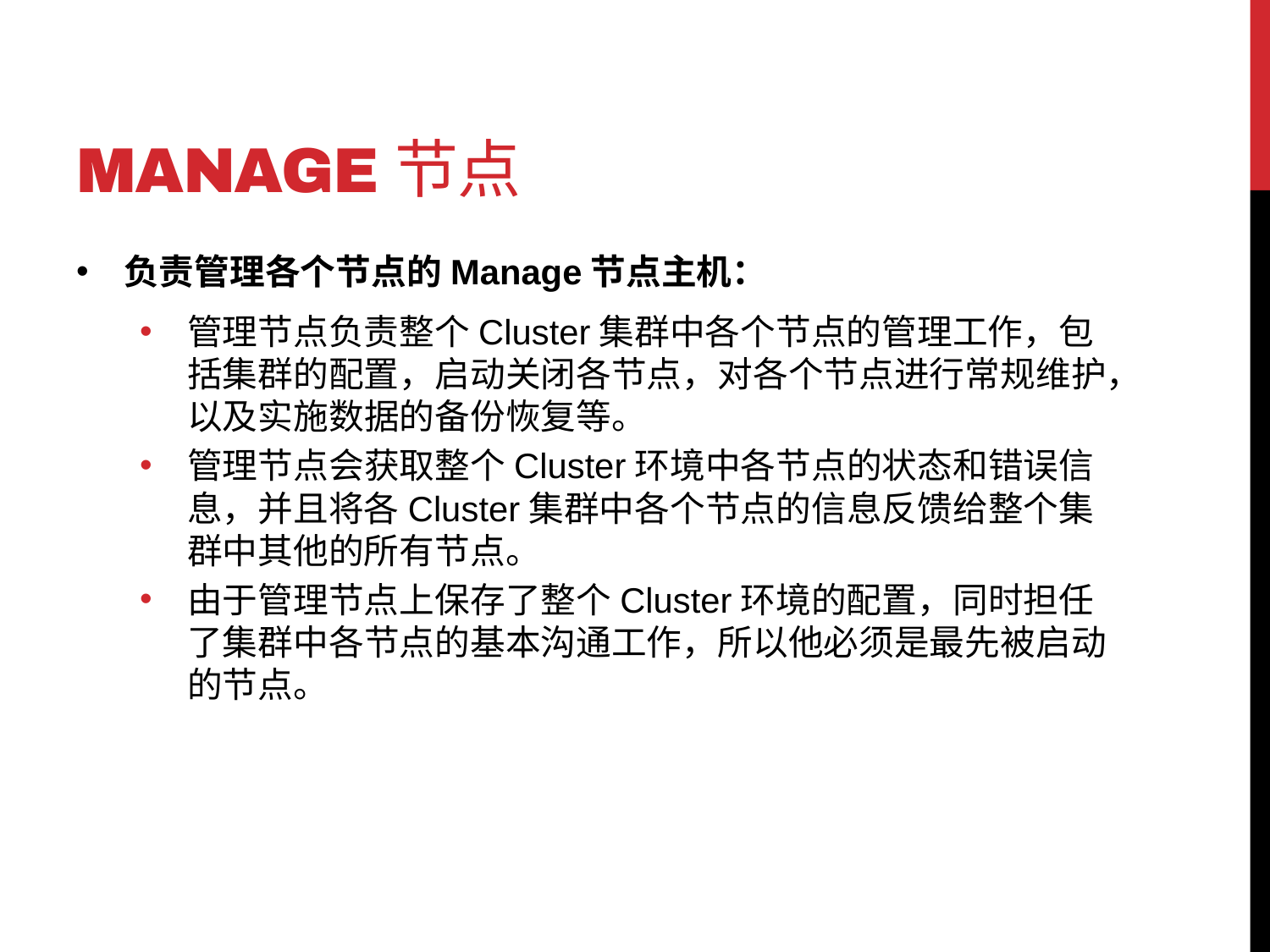

# Manage节点
负责管理各个节点的Manage节点主机：
管理节点负责整个Cluster集群中各个节点的管理工作，包括集群的配置，启动关闭各节点，对各个节点进行常规维护，以及实施数据的备份恢复等。
管理节点会获取整个Cluster环境中各节点的状态和错误信息，并且将各Cluster集群中各个节点的信息反馈给整个集群中其他的所有节点。
由于管理节点上保存了整个Cluster环境的配置，同时担任了集群中各节点的基本沟通工作，所以他必须是最先被启动的节点。